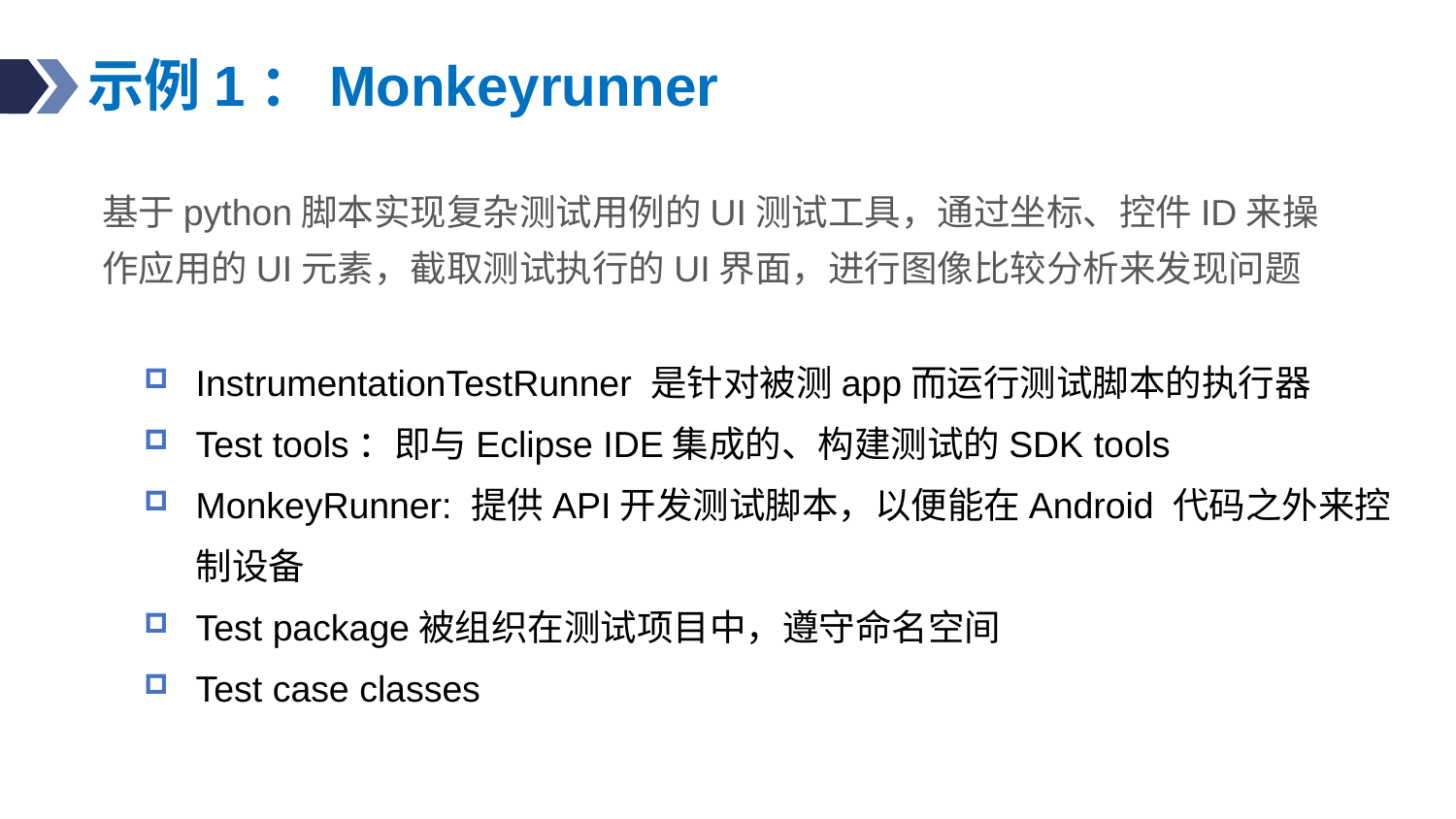

# 示例1：Monkeyrunner
基于python脚本实现复杂测试用例的UI测试工具，通过坐标、控件ID来操作应用的UI元素，截取测试执行的UI界面，进行图像比较分析来发现问题
InstrumentationTestRunner 是针对被测app而运行测试脚本的执行器
Test tools：即与Eclipse IDE集成的、构建测试的SDK tools
MonkeyRunner: 提供API开发测试脚本，以便能在Android 代码之外来控制设备
Test package被组织在测试项目中，遵守命名空间
Test case classes